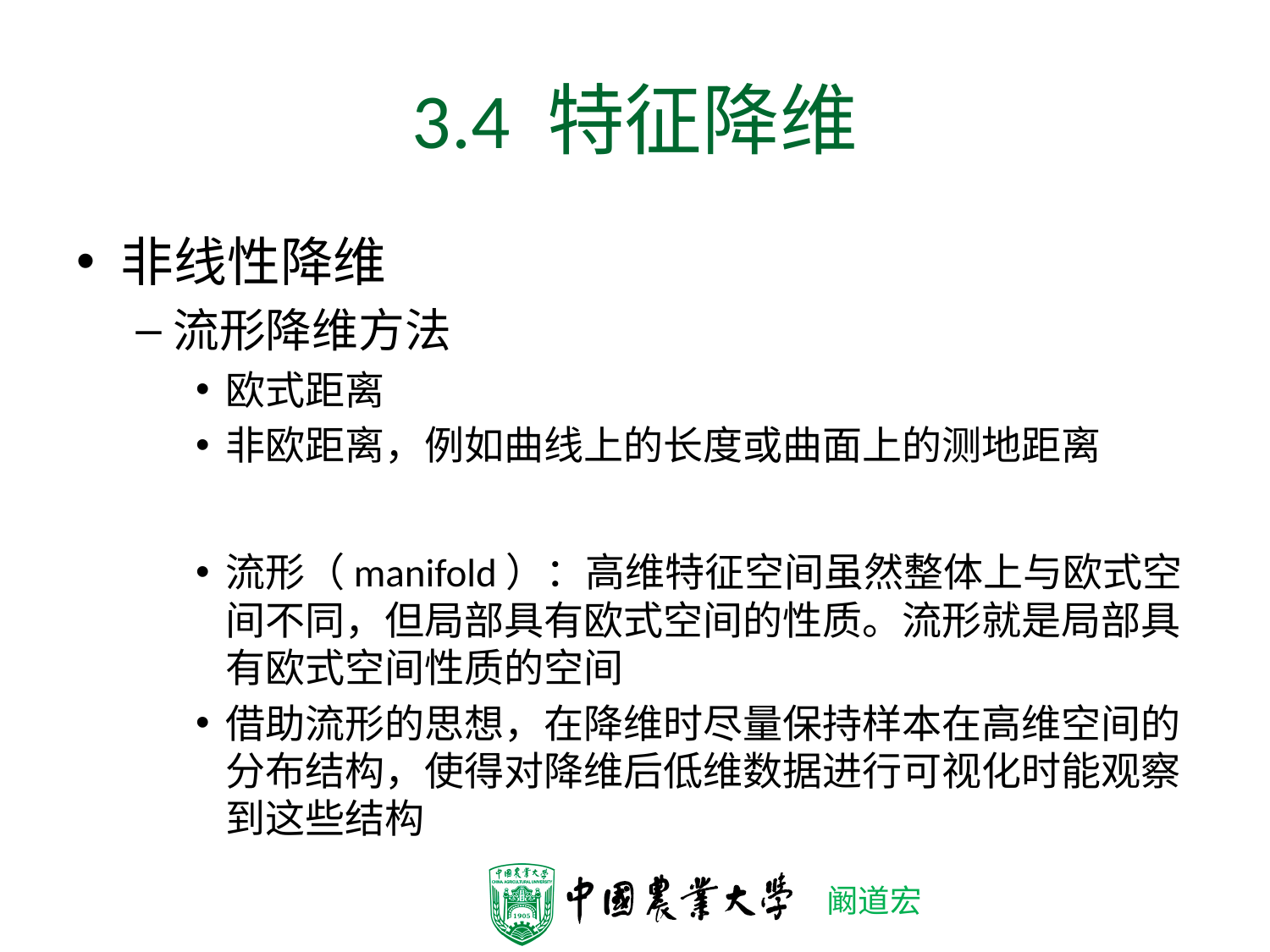

# 3.4 特征降维
非线性降维
流形降维方法
欧式距离
非欧距离，例如曲线上的长度或曲面上的测地距离

流形（manifold）：高维特征空间虽然整体上与欧式空间不同，但局部具有欧式空间的性质。流形就是局部具有欧式空间性质的空间
借助流形的思想，在降维时尽量保持样本在高维空间的分布结构，使得对降维后低维数据进行可视化时能观察到这些结构